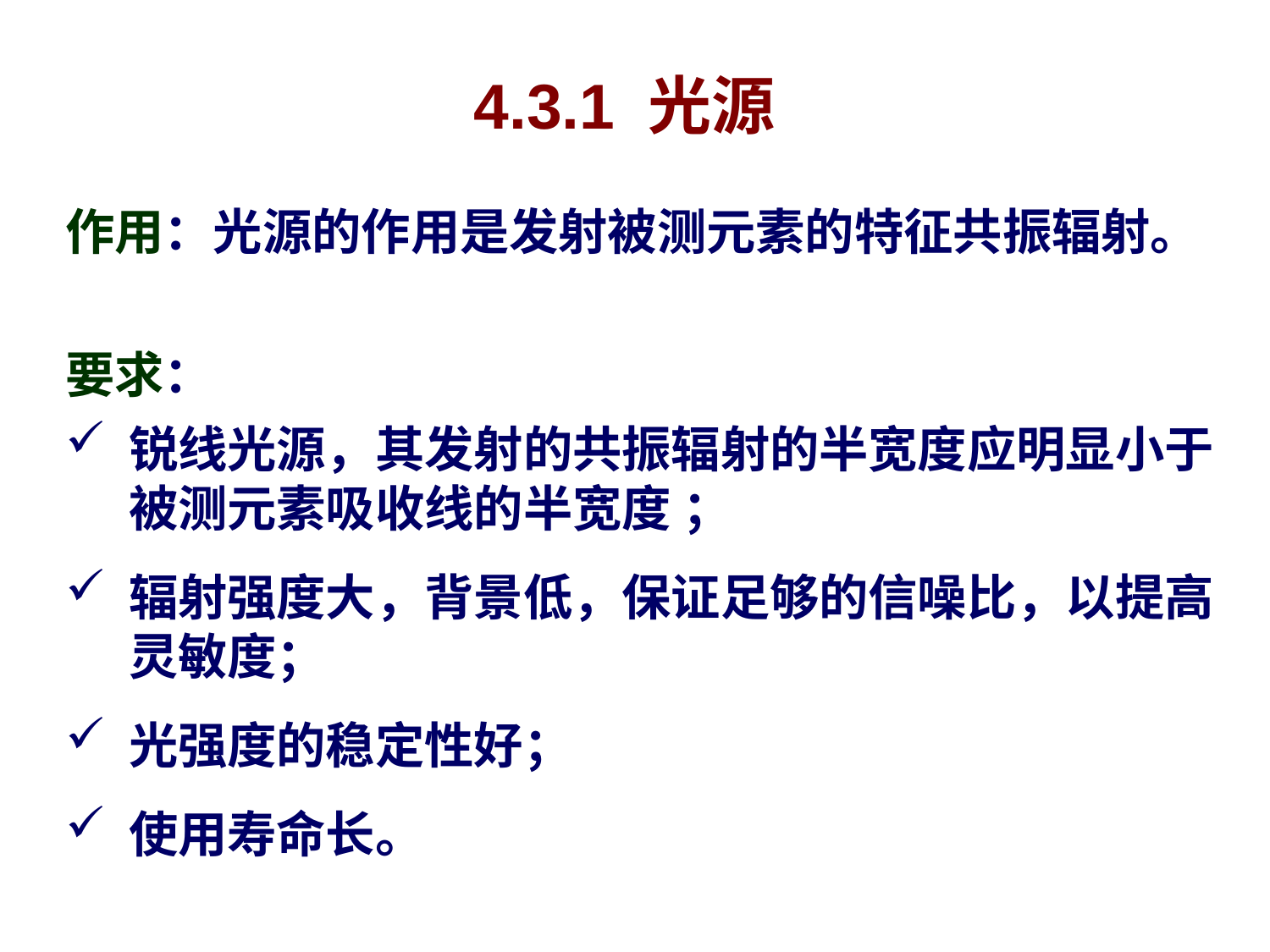

4.3.1 光源
作用：光源的作用是发射被测元素的特征共振辐射。
要求：
锐线光源，其发射的共振辐射的半宽度应明显小于被测元素吸收线的半宽度 ；
辐射强度大，背景低，保证足够的信噪比，以提高灵敏度；
光强度的稳定性好；
使用寿命长。